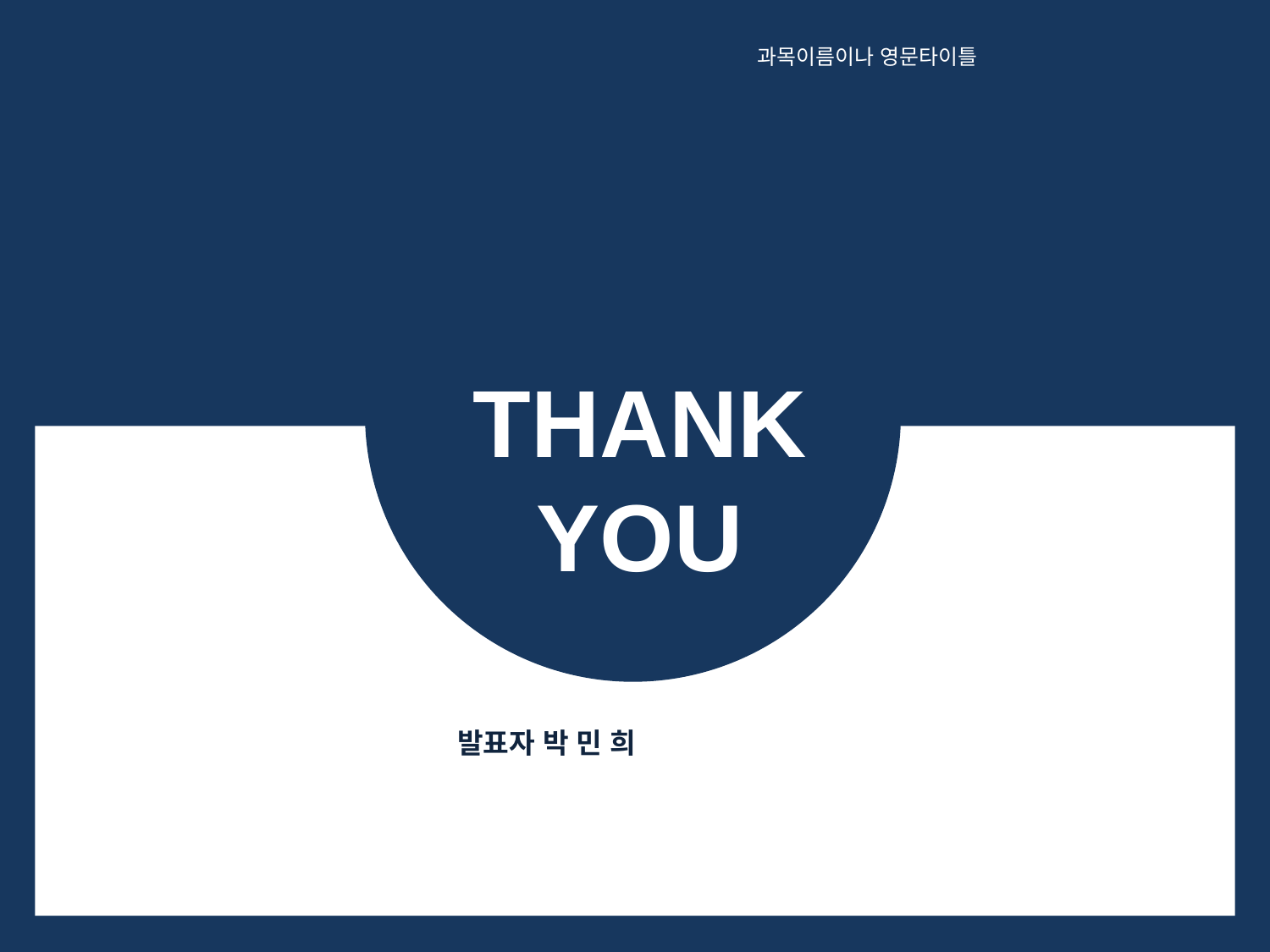

과목이름이나 영문타이틀

THANK
YOU

발표자 박 민 희